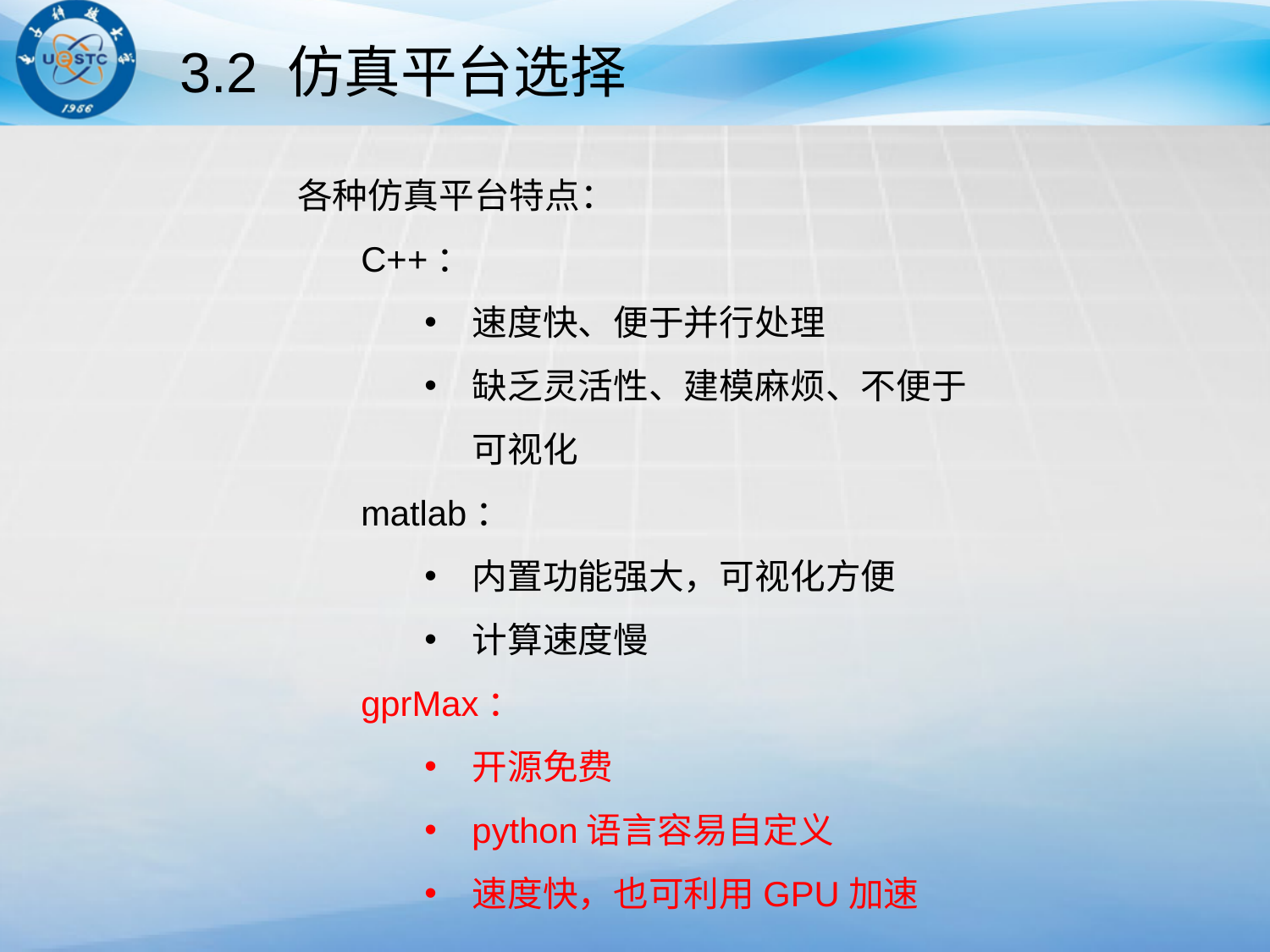

3.2 仿真平台选择
各种仿真平台特点：
C++：
速度快、便于并行处理
缺乏灵活性、建模麻烦、不便于可视化
matlab：
内置功能强大，可视化方便
计算速度慢
gprMax：
开源免费
python语言容易自定义
速度快，也可利用GPU加速